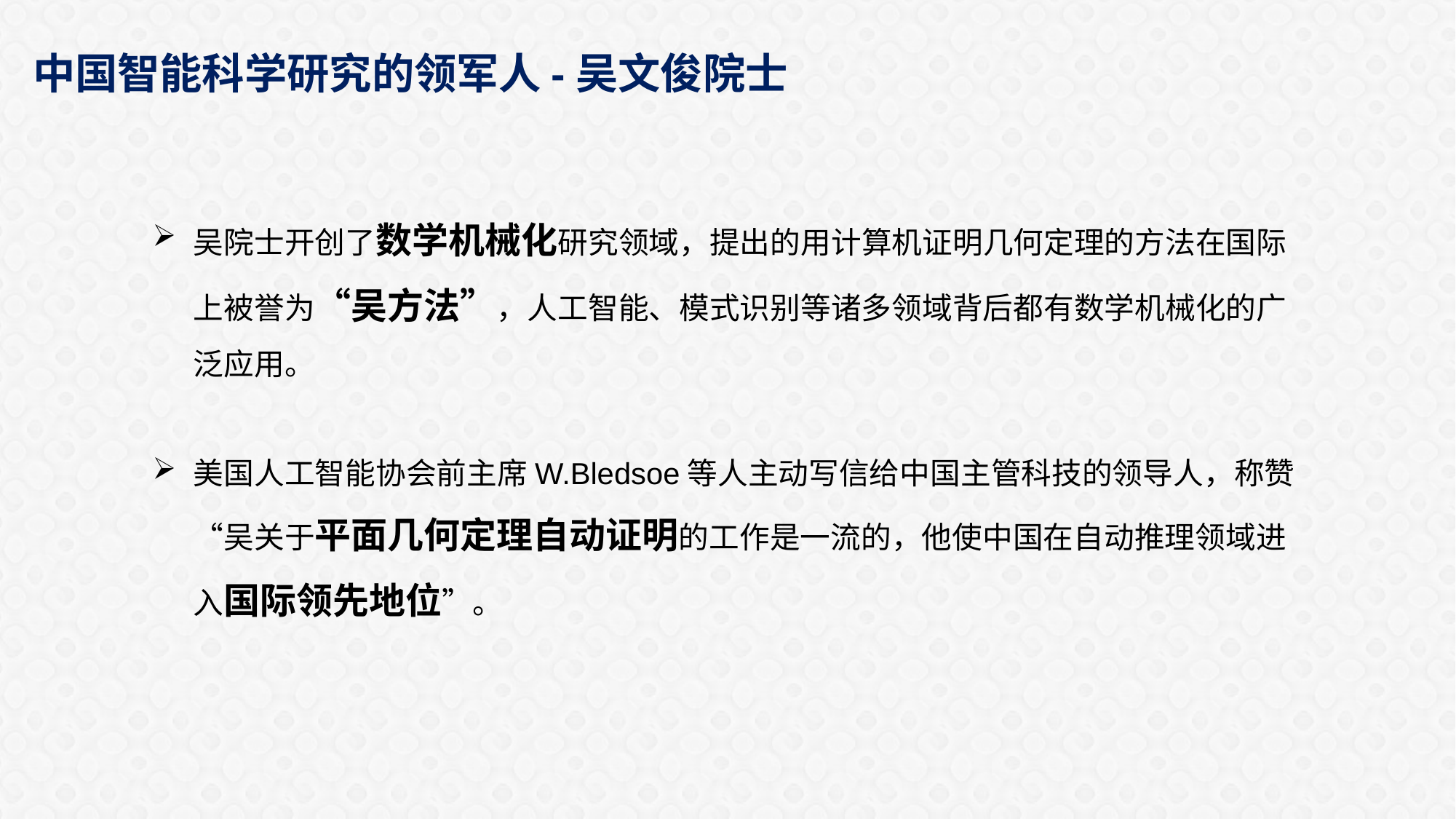

# 中国智能科学研究的领军人-吴文俊院士
吴院士开创了数学机械化研究领域，提出的用计算机证明几何定理的方法在国际上被誉为“吴方法”，人工智能、模式识别等诸多领域背后都有数学机械化的广泛应用。

美国人工智能协会前主席W.Bledsoe等人主动写信给中国主管科技的领导人，称赞“吴关于平面几何定理自动证明的工作是一流的，他使中国在自动推理领域进入国际领先地位”。